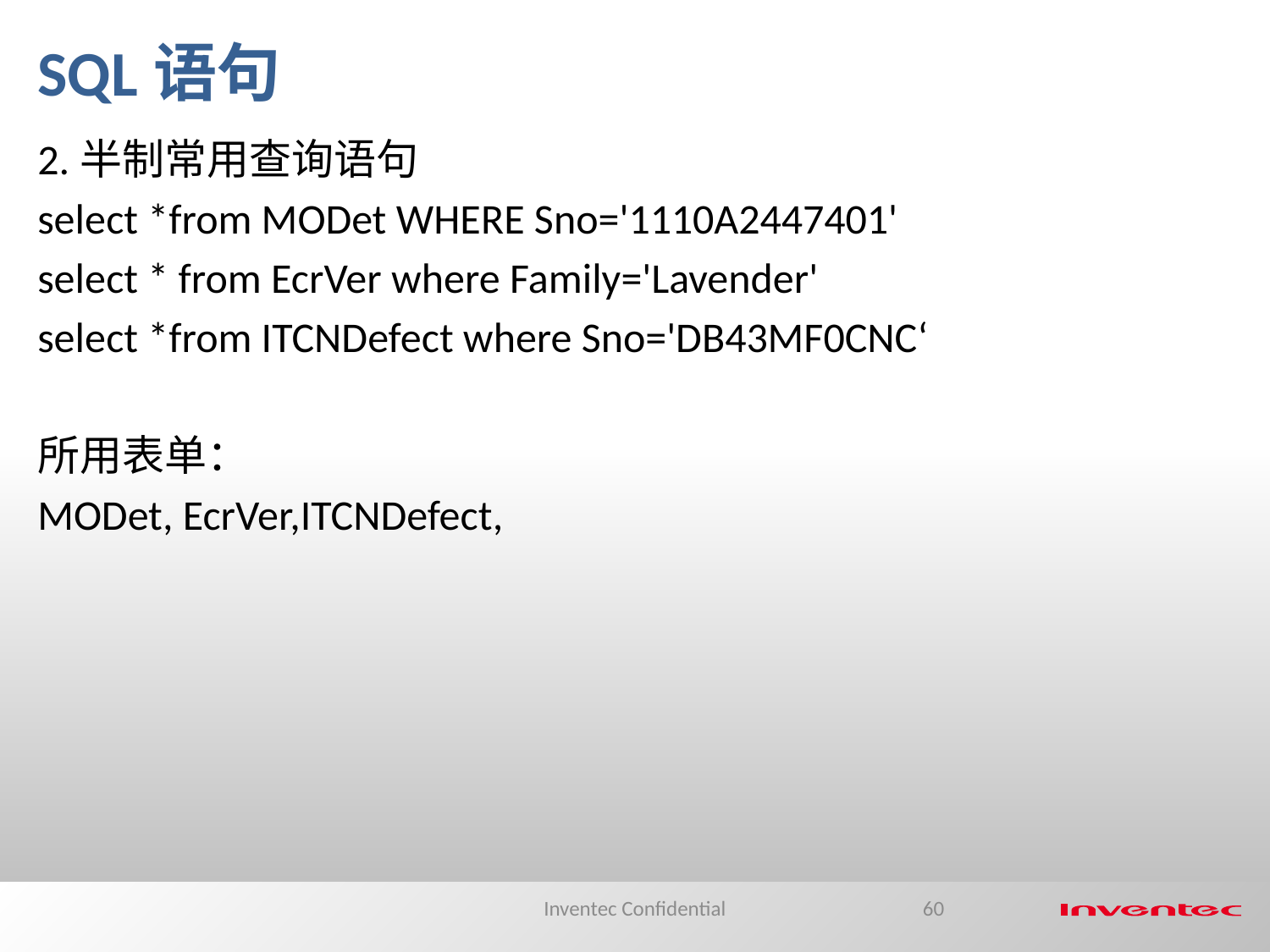

SQL语句
2.半制常用查询语句
select *from MODet WHERE Sno='1110A2447401'
select * from EcrVer where Family='Lavender'
select *from ITCNDefect where Sno='DB43MF0CNC‘

所用表单：
MODet, EcrVer,ITCNDefect,

Inventec Confidential
60